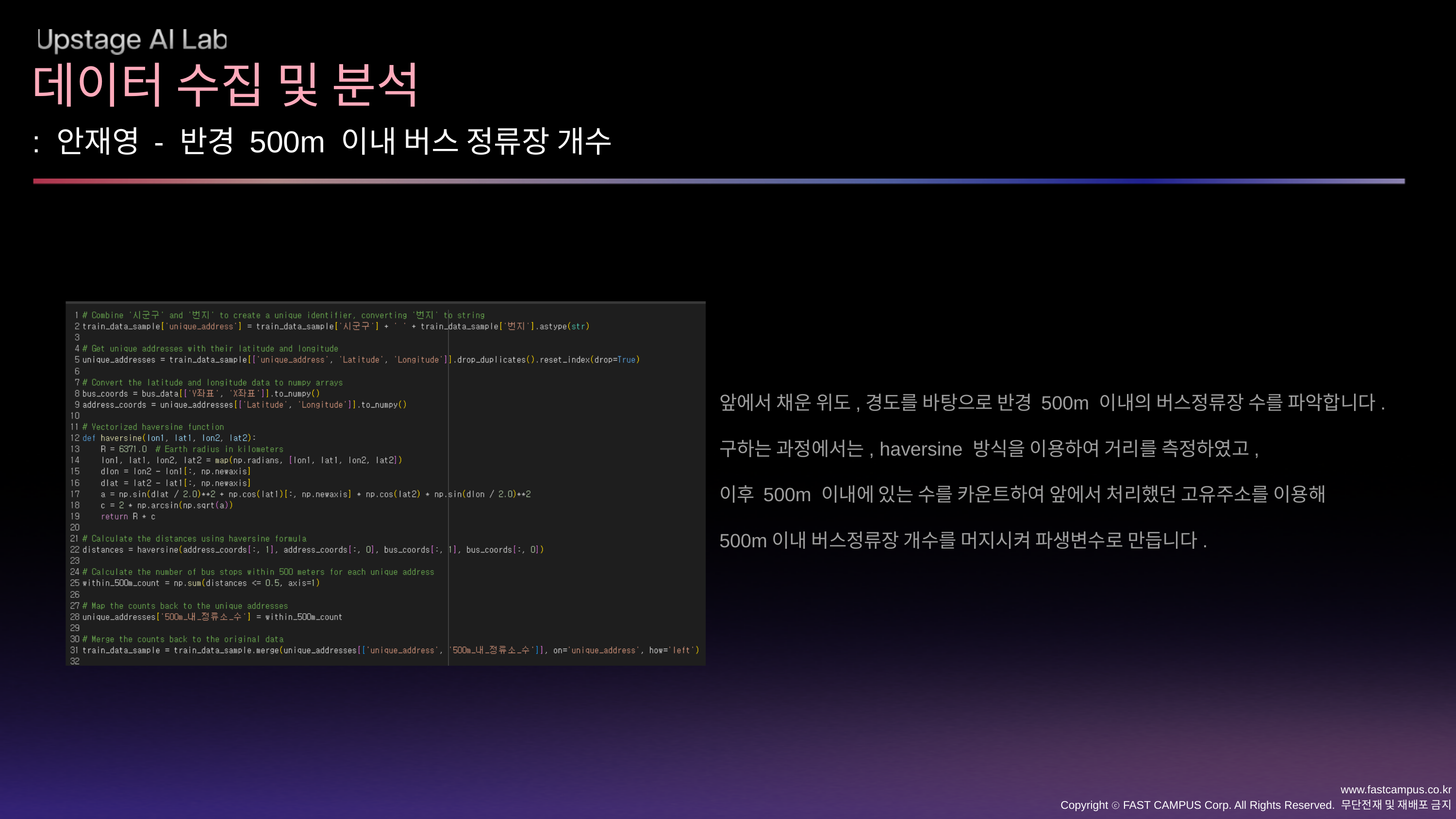

데이터 수집 및 분석
: 안재영 - 반경 500m 이내 버스 정류장 개수

앞에서 채운 위도,경도를 바탕으로 반경 500m 이내의 버스정류장 수를 파악합니다.

구하는 과정에서는, haversine 방식을 이용하여 거리를 측정하였고,

이후 500m 이내에 있는 수를 카운트하여 앞에서 처리했던 고유주소를 이용해

500m이내 버스정류장 개수를 머지시켜 파생변수로 만듭니다.

www.fastcampus.co.kr
Copyright ⓒ FAST CAMPUS Corp. All Rights Reserved. 무단전재 및 재배포 금지